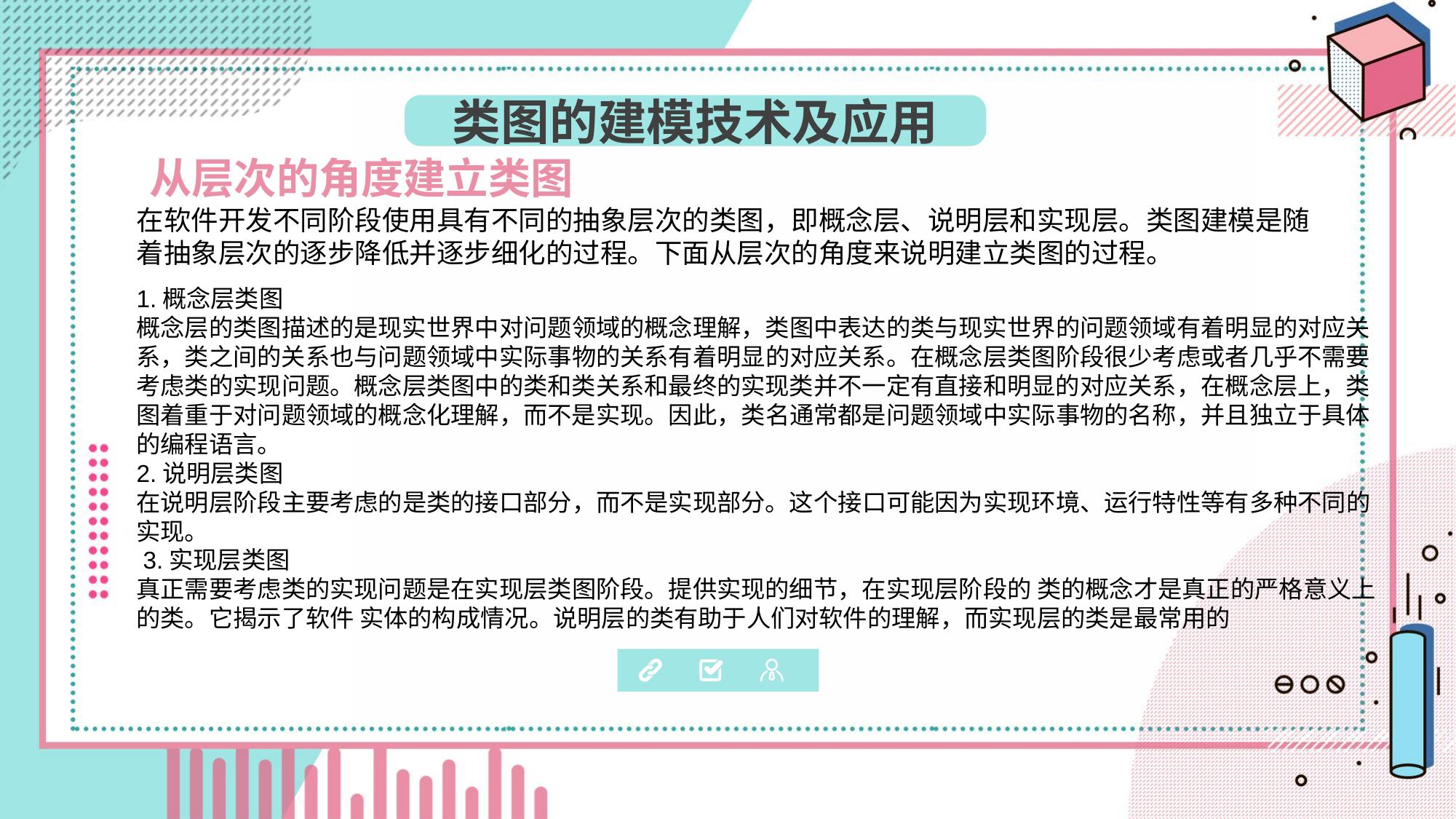

类图的建模技术及应用
从层次的角度建立类图
在软件开发不同阶段使用具有不同的抽象层次的类图，即概念层、说明层和实现层。类图建模是随着抽象层次的逐步降低并逐步细化的过程。下面从层次的角度来说明建立类图的过程。
1.概念层类图
概念层的类图描述的是现实世界中对问题领域的概念理解，类图中表达的类与现实世界的问题领域有着明显的对应关系，类之间的关系也与问题领域中实际事物的关系有着明显的对应关系。在概念层类图阶段很少考虑或者几乎不需要考虑类的实现问题。概念层类图中的类和类关系和最终的实现类并不一定有直接和明显的对应关系，在概念层上，类图着重于对问题领域的概念化理解，而不是实现。因此，类名通常都是问题领域中实际事物的名称，并且独立于具体的编程语言。
2.说明层类图
在说明层阶段主要考虑的是类的接口部分，而不是实现部分。这个接口可能因为实现环境、运行特性等有多种不同的实现。
 3.实现层类图
真正需要考虑类的实现问题是在实现层类图阶段。提供实现的细节，在实现层阶段的 类的概念才是真正的严格意义上的类。它揭示了软件 实体的构成情况。说明层的类有助于人们对软件的理解，而实现层的类是最常用的